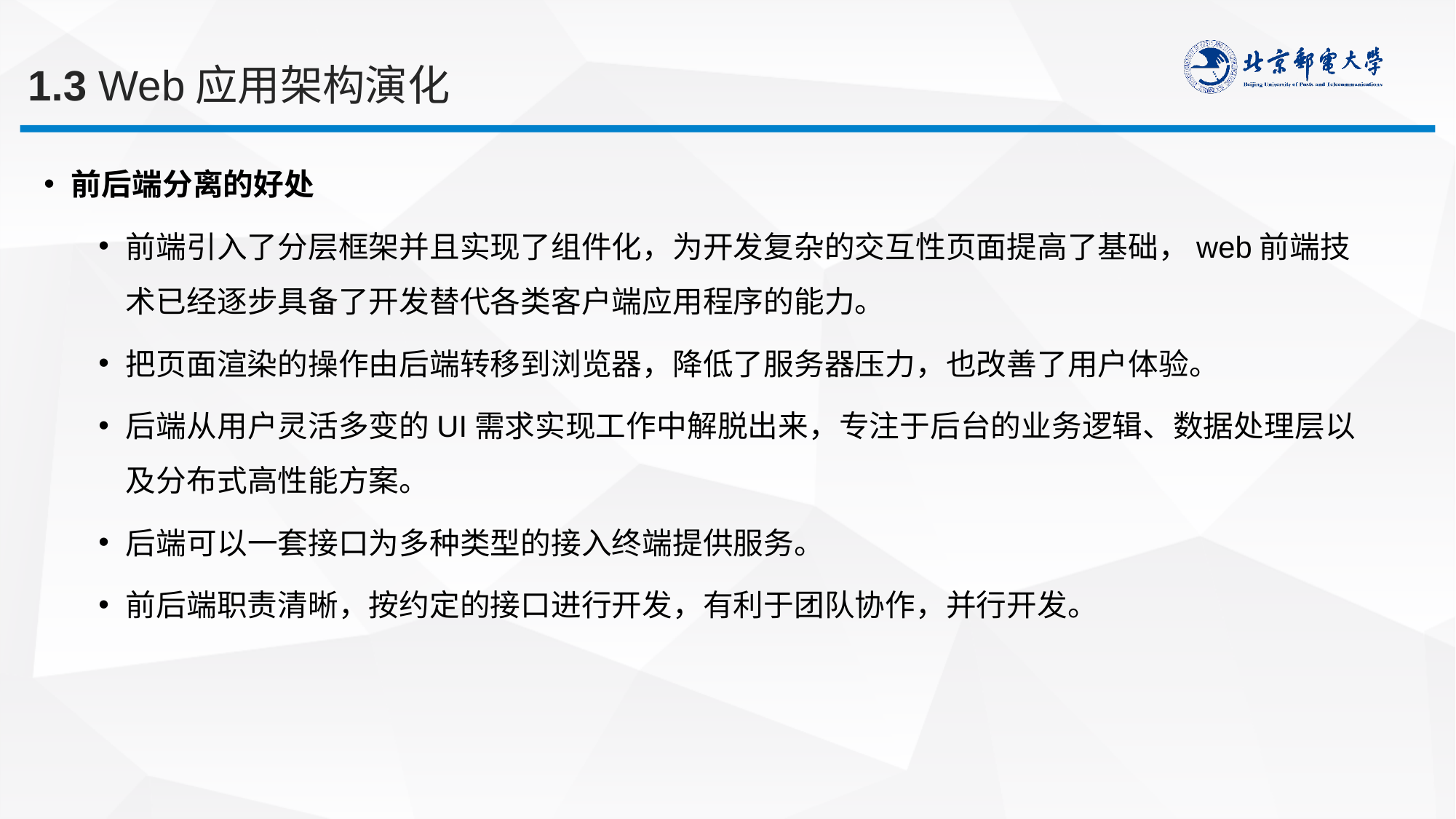

1.3 Web应用架构演化

前后端分离的好处
前端引入了分层框架并且实现了组件化，为开发复杂的交互性页面提高了基础，web前端技术已经逐步具备了开发替代各类客户端应用程序的能力。
把页面渲染的操作由后端转移到浏览器，降低了服务器压力，也改善了用户体验。
后端从用户灵活多变的UI需求实现工作中解脱出来，专注于后台的业务逻辑、数据处理层以及分布式高性能方案。
后端可以一套接口为多种类型的接入终端提供服务。
前后端职责清晰，按约定的接口进行开发，有利于团队协作，并行开发。